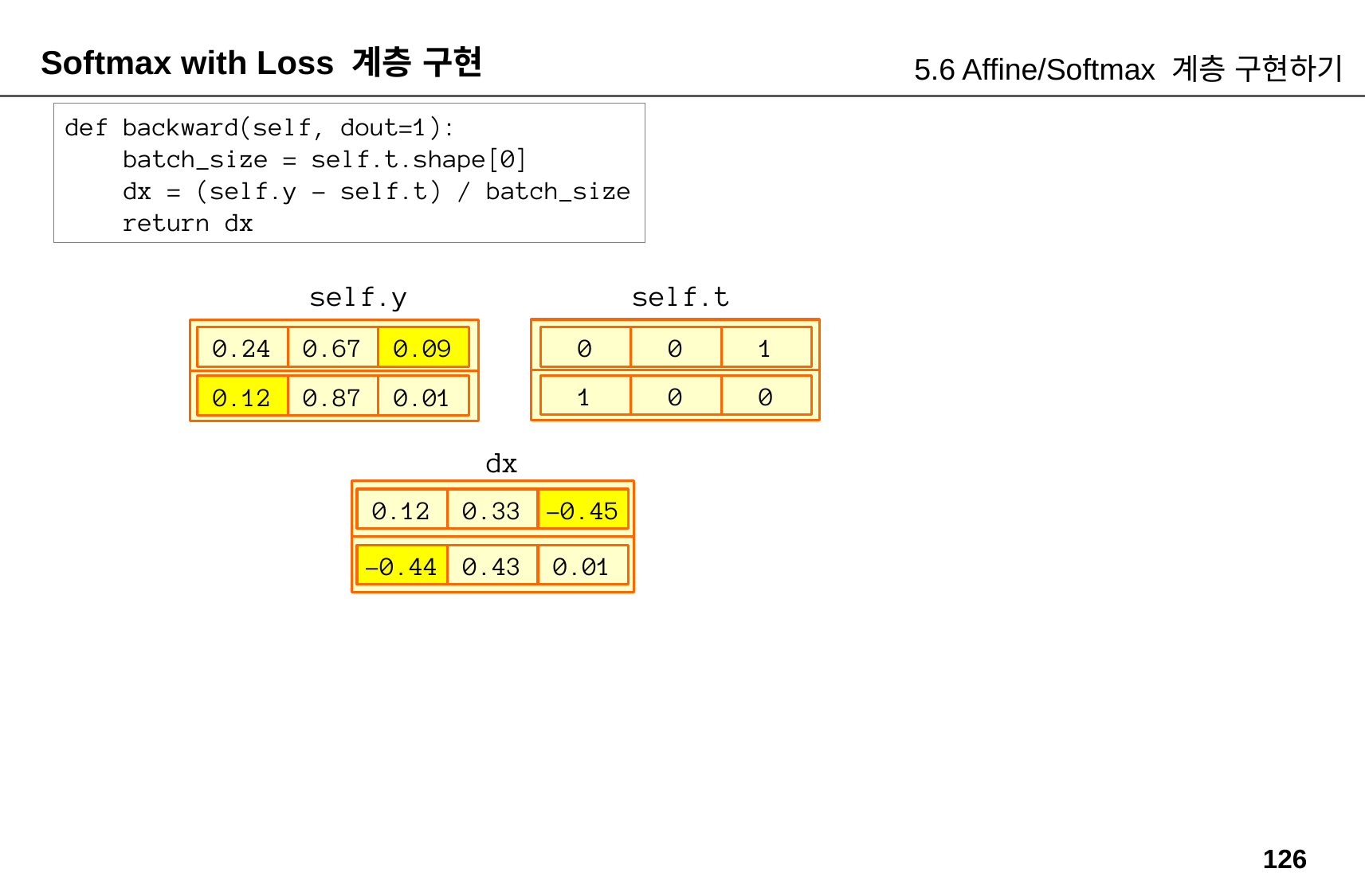

Softmax with Loss 계층 구현
5.6 Affine/Softmax 계층 구현하기
def backward(self, dout=1):
    batch_size = self.t.shape[0]
    dx = (self.y - self.t) / batch_size
    return dx
self.t
self.y

0.09
1
0.67
0
0.24
0

0
0
1
0.01
0.87
0.12
dx

-0.45
0.33
0.12

0.01
0.43
-0.44